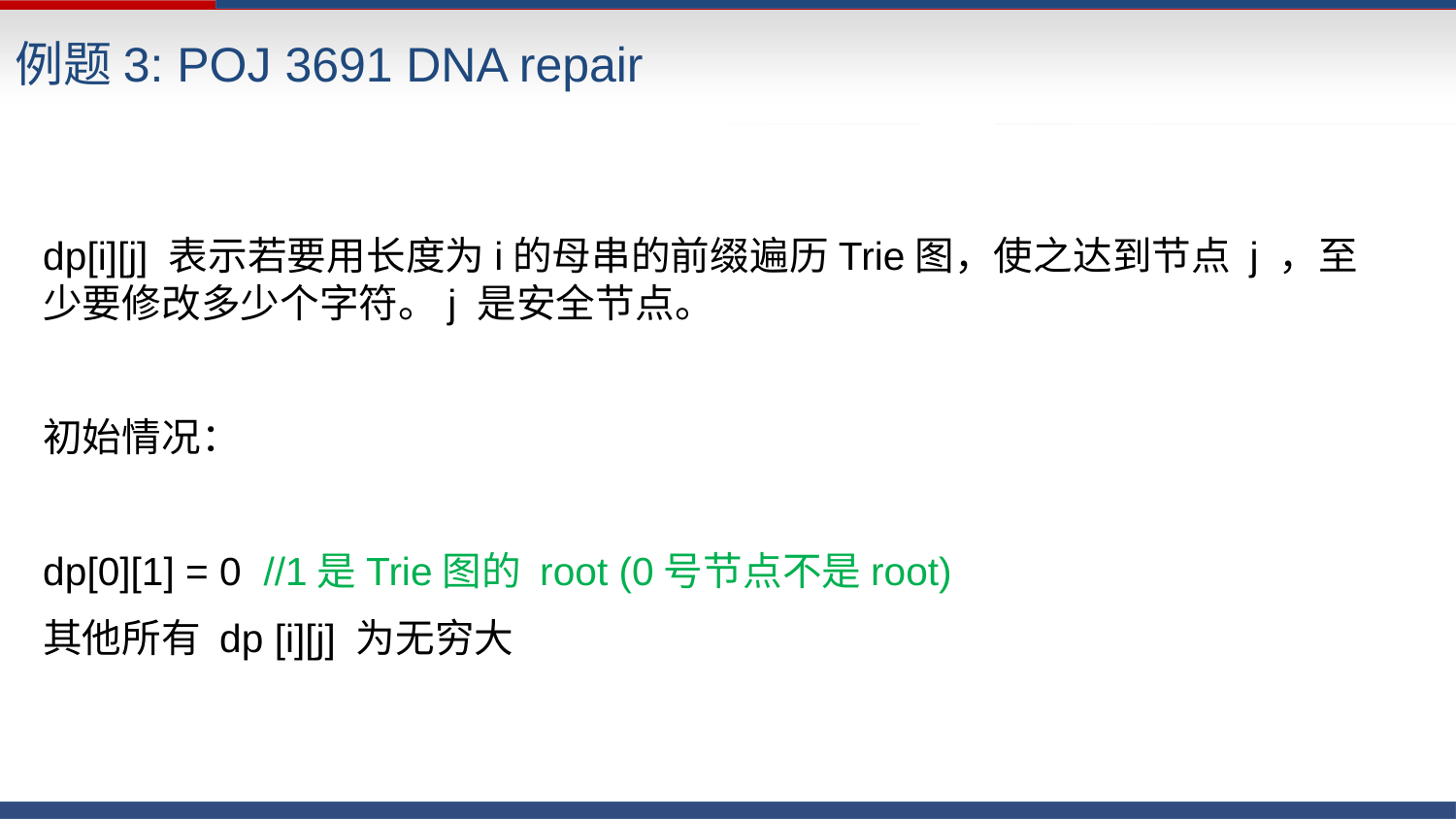

例题3: POJ 3691 DNA repair

dp[i][j] 表示若要用长度为i的母串的前缀遍历Trie图，使之达到节点 j ，至少要修改多少个字符。j 是安全节点。

初始情况：

dp[0][1] = 0  //1是Trie图的 root (0号节点不是root)
其他所有 dp [i][j] 为无穷大